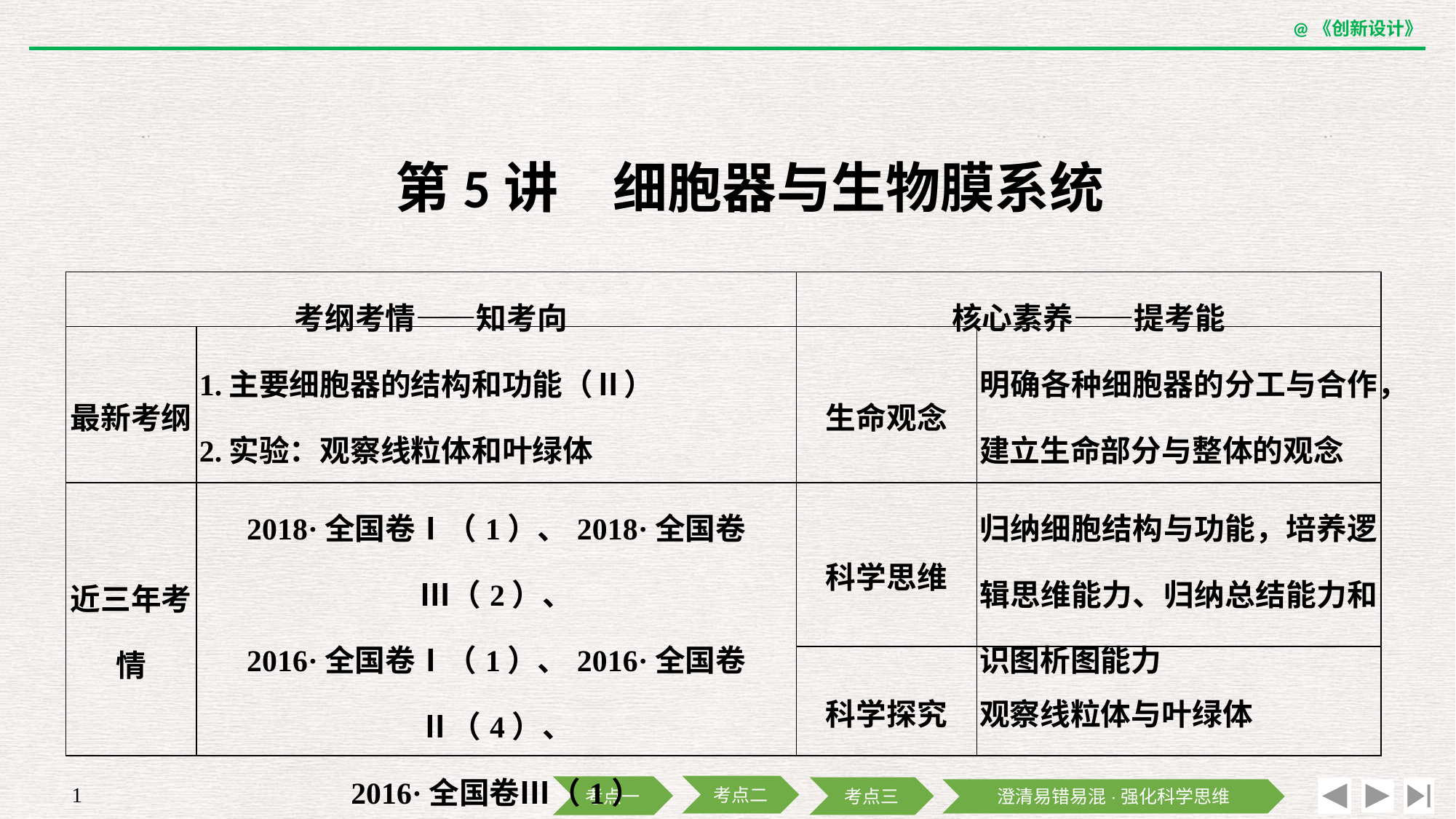

第5讲　细胞器与生物膜系统
| 考纲考情——知考向 |  | 核心素养——提考能 |  |
| --- | --- | --- | --- |
| 最新考纲 | 1.主要细胞器的结构和功能（Ⅱ） 2.实验：观察线粒体和叶绿体 | 生命观念 | 明确各种细胞器的分工与合作，建立生命部分与整体的观念 |
| 近三年考情 | 2018·全国卷Ⅰ（1）、2018·全国卷Ⅲ（2）、 2016·全国卷Ⅰ（1）、2016·全国卷Ⅱ（4）、 2016·全国卷Ⅲ（1） | 科学思维 | 归纳细胞结构与功能，培养逻辑思维能力、归纳总结能力和识图析图能力 |
|  |  | 科学探究 | 观察线粒体与叶绿体 |